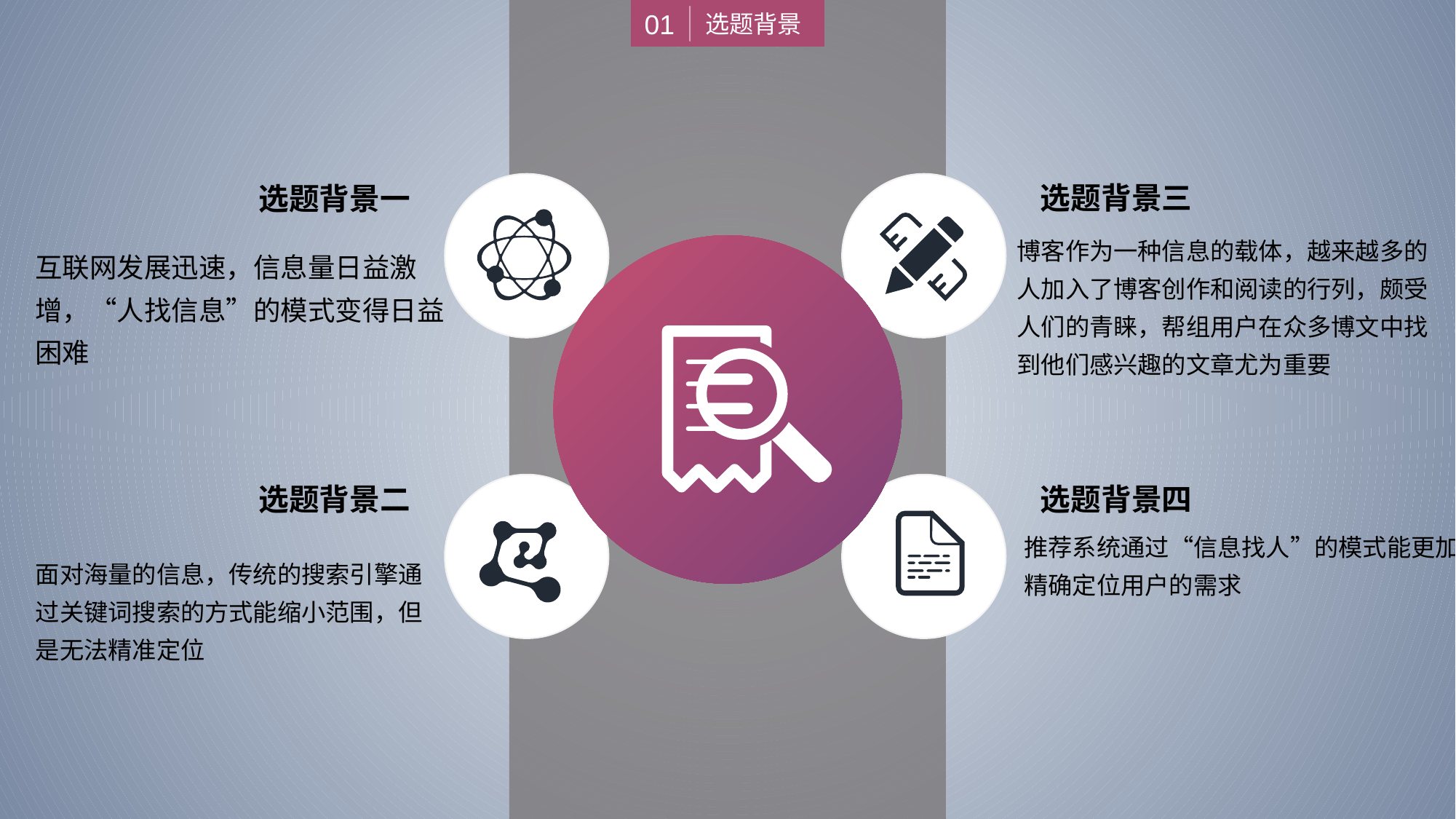

01
选题背景
选题背景三

选题背景一
博客作为一种信息的载体，越来越多的
人加入了博客创作和阅读的行列，颇受
人们的青睐，帮组用户在众多博文中找
到他们感兴趣的文章尤为重要

互联网发展迅速，信息量日益激
增，“人找信息”的模式变得日益
困难

选题背景二
选题背景四
推荐系统通过“信息找人”的模式能更加
精确定位用户的需求
面对海量的信息，传统的搜索引擎通
过关键词搜索的方式能缩小范围，但
是无法精准定位